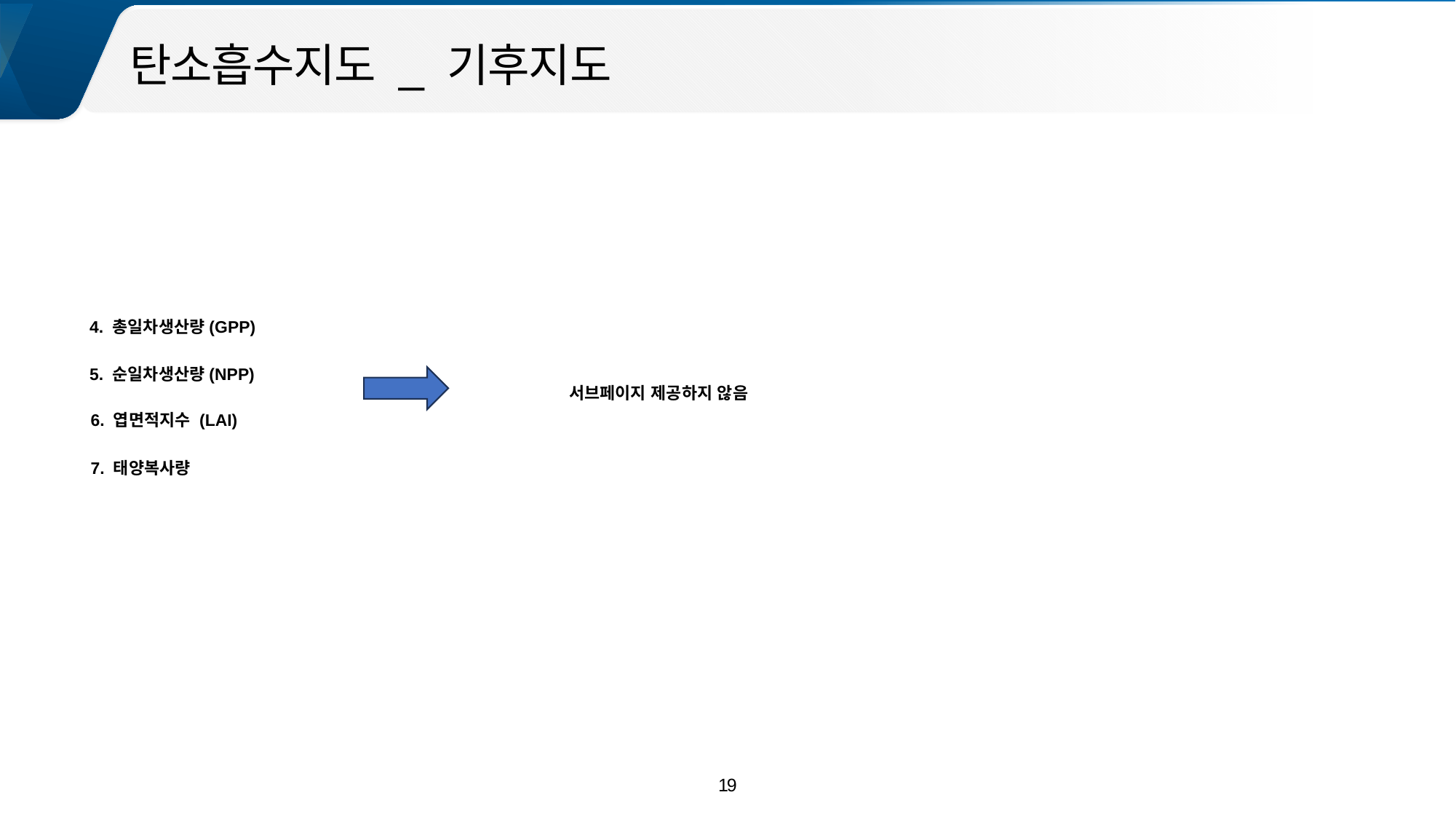

탄소흡수지도 _ 기후지도
4. 총일차생산량(GPP)
5. 순일차생산량(NPP)

서브페이지 제공하지 않음
6. 엽면적지수 (LAI)
7. 태양복사량